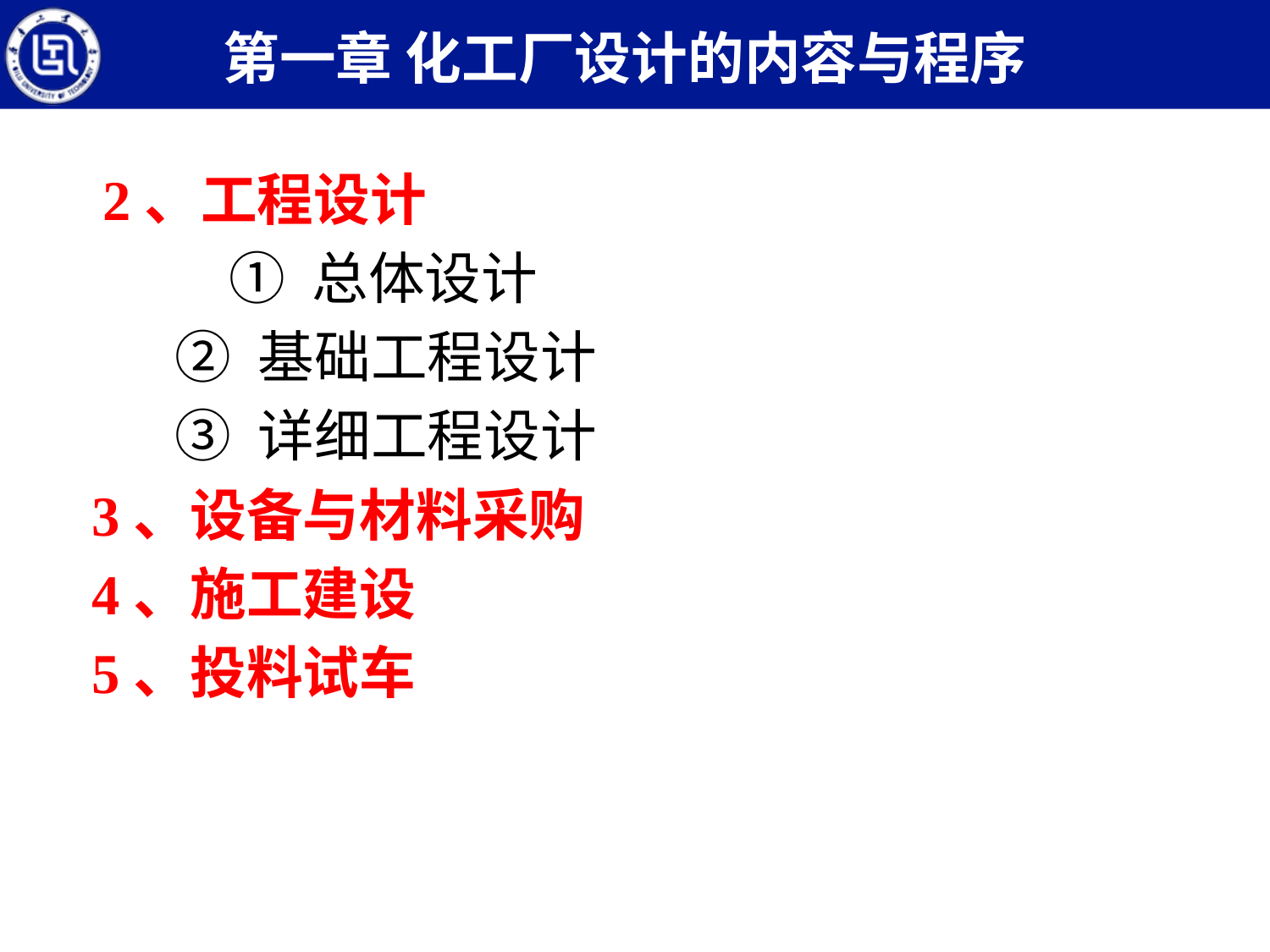

第一章 化工厂设计的内容与程序
	2、工程设计
	① 总体设计
  ② 基础工程设计
  ③ 详细工程设计
3、设备与材料采购
4、施工建设
5、投料试车